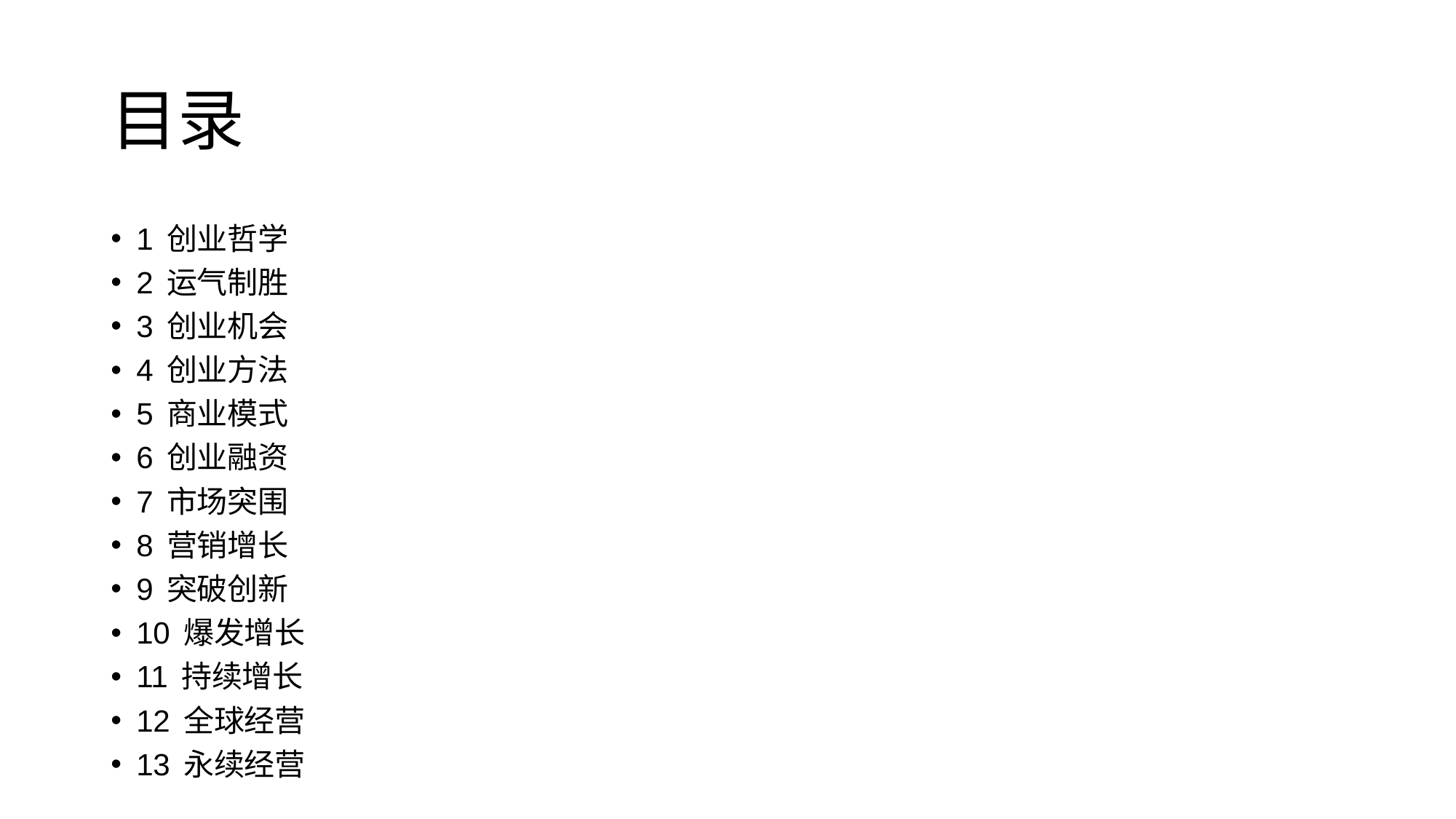

# 目录
1 创业哲学
2 运气制胜
3 创业机会
4 创业方法
5 商业模式
6 创业融资
7 市场突围
8 营销增长
9 突破创新
10 爆发增长
11 持续增长
12 全球经营
13 永续经营